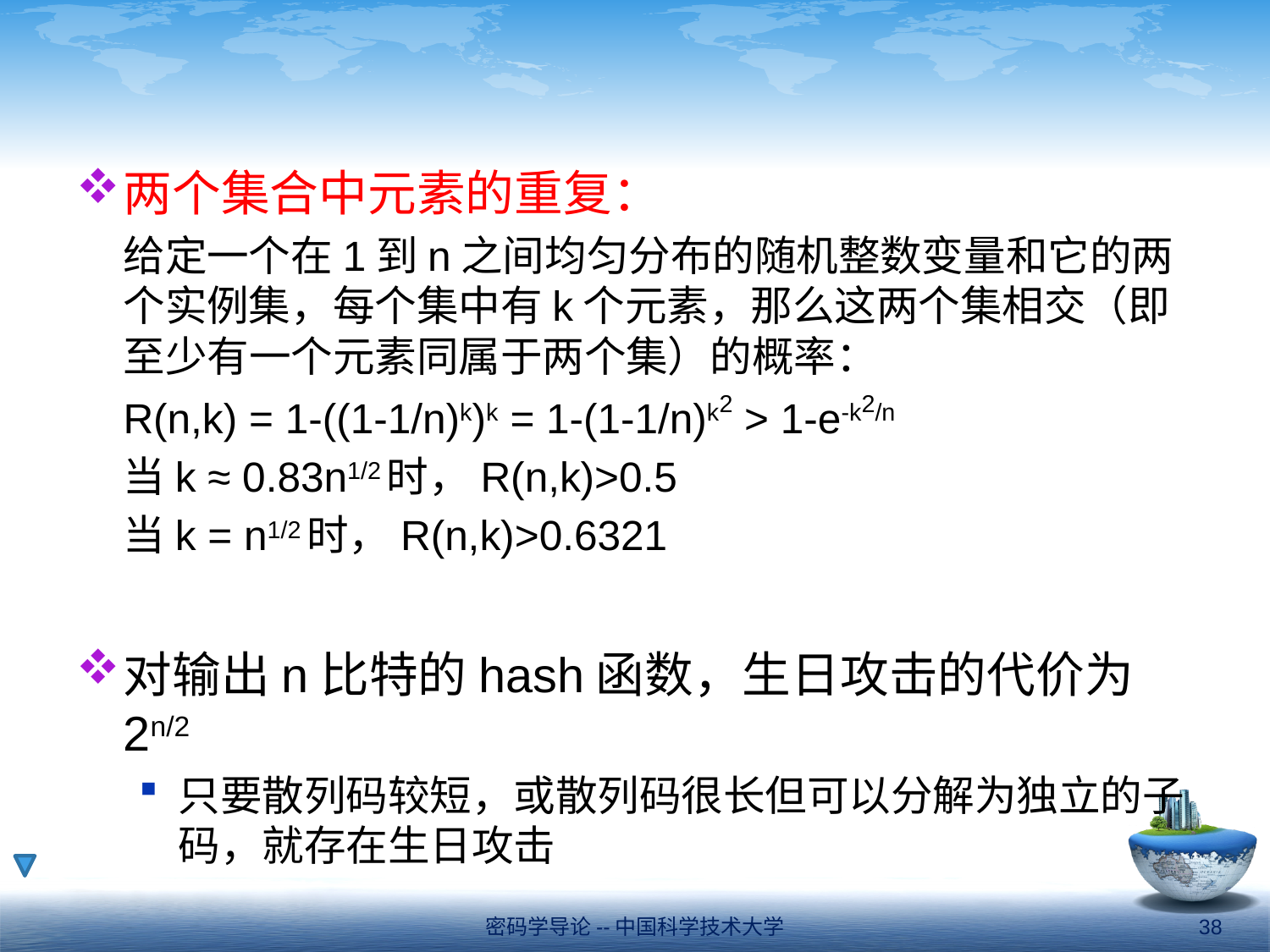

#
两个集合中元素的重复：
	给定一个在1到n之间均匀分布的随机整数变量和它的两个实例集，每个集中有k个元素，那么这两个集相交（即至少有一个元素同属于两个集）的概率：
	R(n,k) = 1-((1-1/n)k)k = 1-(1-1/n)k2 > 1-e-k2/n
	当k ≈ 0.83n1/2时，R(n,k)>0.5
	当k = n1/2时，R(n,k)>0.6321

对输出n比特的hash函数，生日攻击的代价为2n/2
只要散列码较短，或散列码很长但可以分解为独立的子码，就存在生日攻击

密码学导论--中国科学技术大学
38